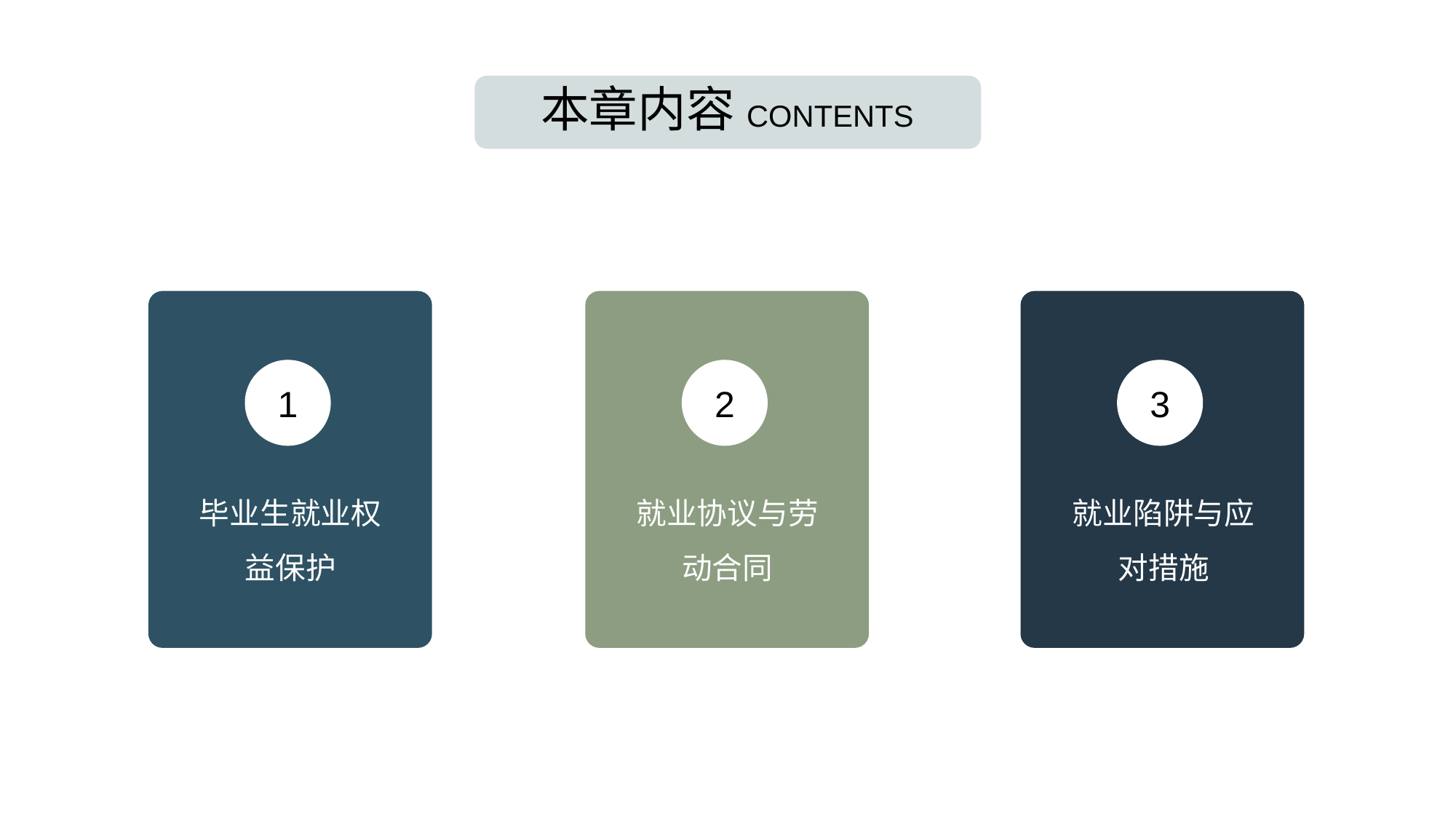

本章内容CONTENTS

1
2
3
毕业生就业权益保护
就业协议与劳动合同
就业陷阱与应
对措施